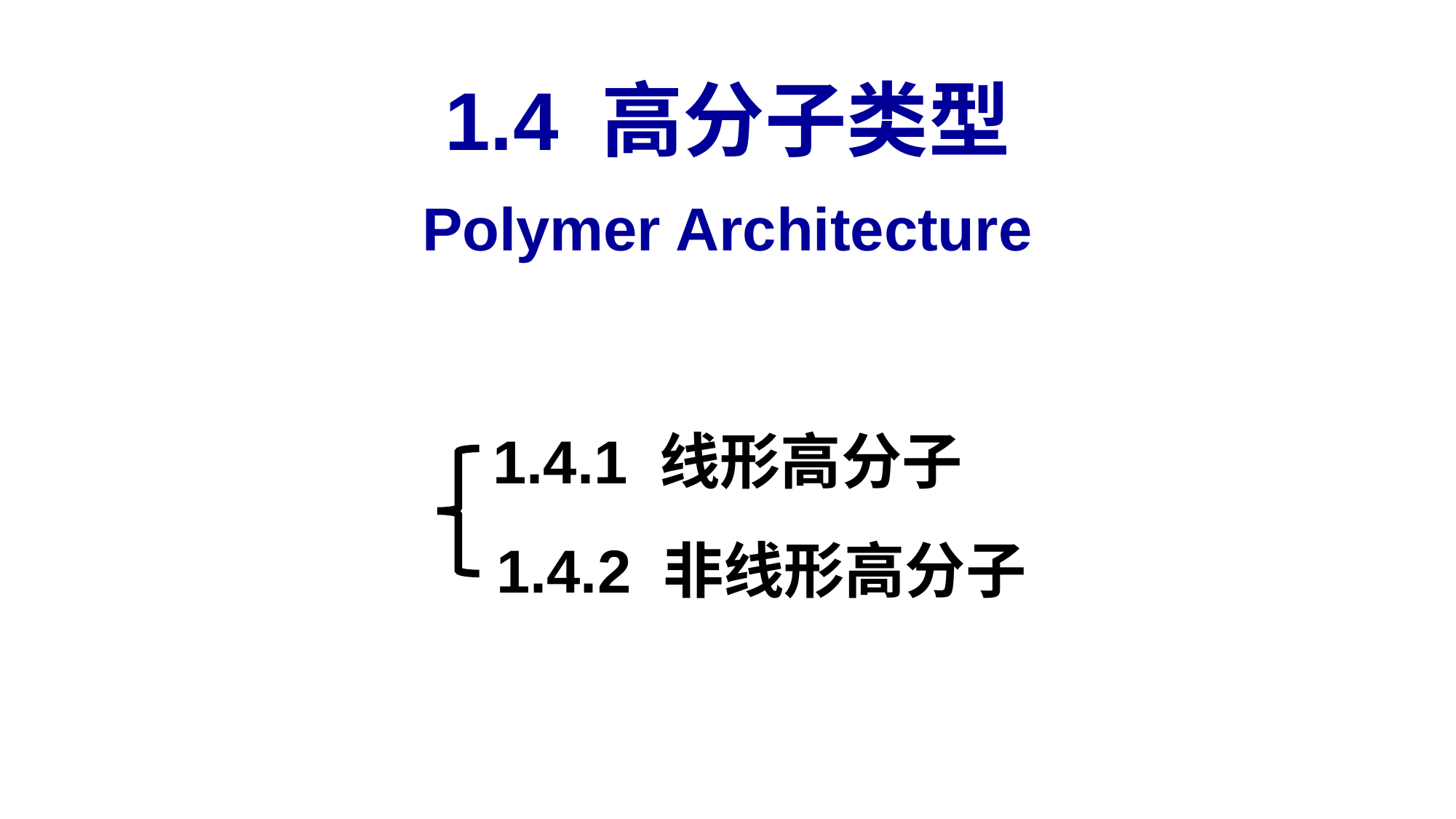

1.4 高分子类型
Polymer Architecture
1.4.1 线形高分子
    1.4.2 非线形高分子